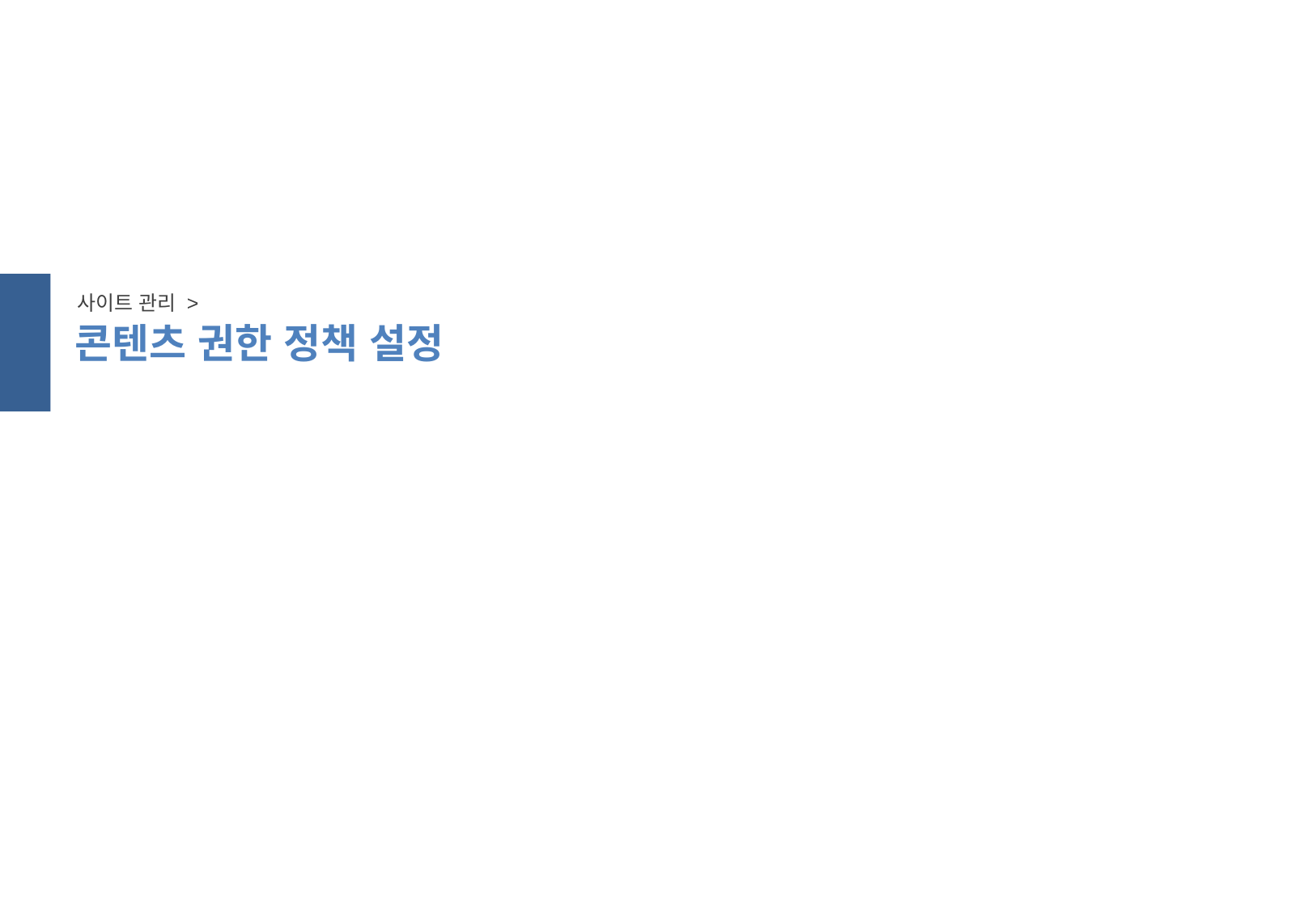

스크롤 방지

사이트 관리 >
콘텐츠 권한 정책 설정
스크롤 방지